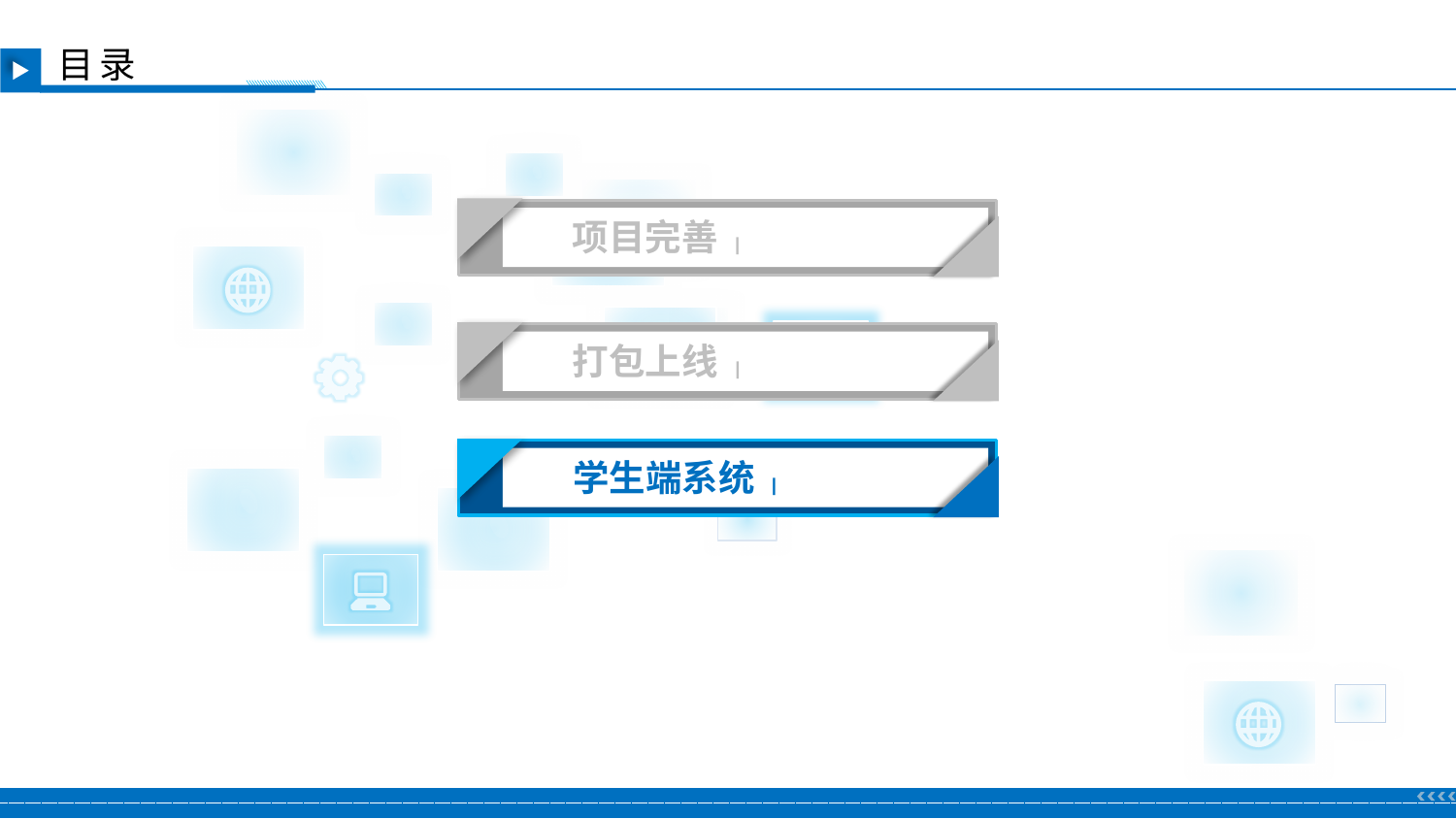

目录

项目完善  |

打包上线 |

学生端系统 |